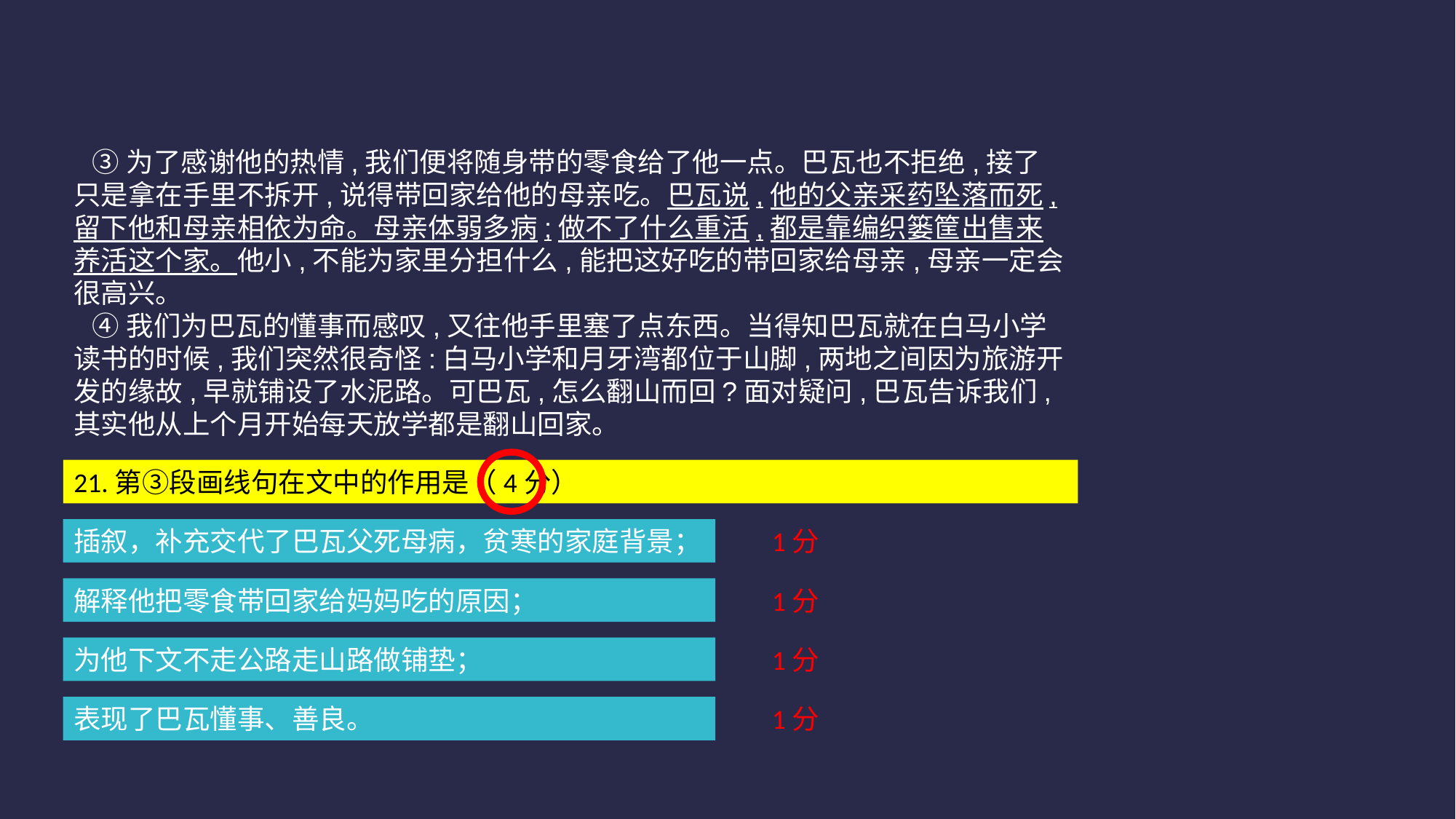

③为了感谢他的热情,我们便将随身带的零食给了他一点。巴瓦也不拒绝,接了只是拿在手里不拆开,说得带回家给他的母亲吃。巴瓦说,他的父亲采药坠落而死,留下他和母亲相依为命。母亲体弱多病;做不了什么重活,都是靠编织篓筐出售来养活这个家。他小,不能为家里分担什么,能把这好吃的带回家给母亲,母亲一定会很高兴。
   ④我们为巴瓦的懂事而感叹,又往他手里塞了点东西。当得知巴瓦就在白马小学读书的时候,我们突然很奇怪:白马小学和月牙湾都位于山脚,两地之间因为旅游开发的缘故,早就铺设了水泥路。可巴瓦,怎么翻山而回?面对疑问,巴瓦告诉我们,其实他从上个月开始每天放学都是翻山回家。

21.第③段画线句在文中的作用是（4分）
1分
插叙，补充交代了巴瓦父死母病，贫寒的家庭背景；
解释他把零食带回家给妈妈吃的原因；
1分
为他下文不走公路走山路做铺垫；
1分
表现了巴瓦懂事、善良。
1分